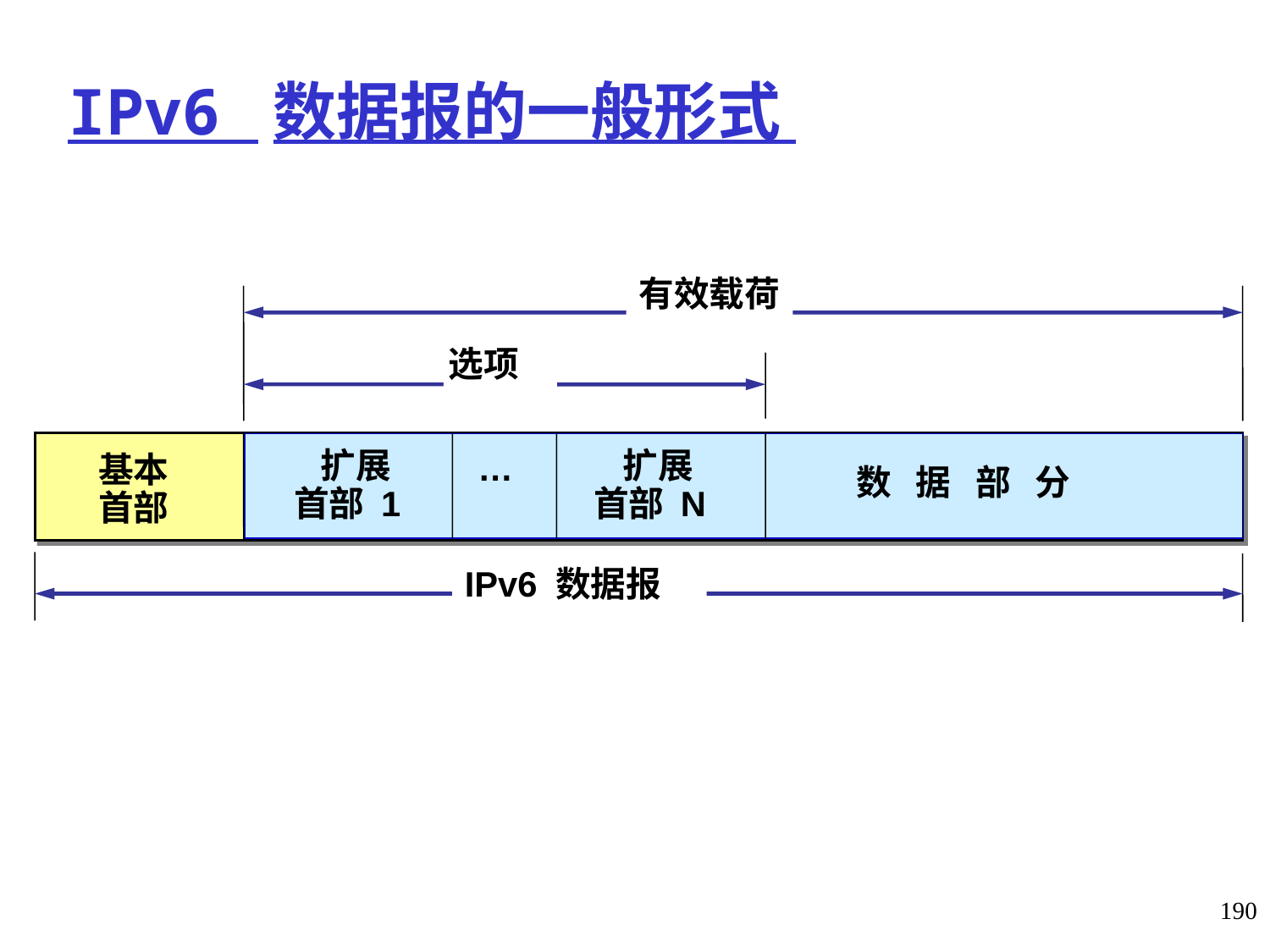

# IPv6 数据报的一般形式
有效载荷

选项

 …
 扩展
首部 1
 扩展
首部 N
基本
首部
数   据   部   分

IPv6 数据报

190